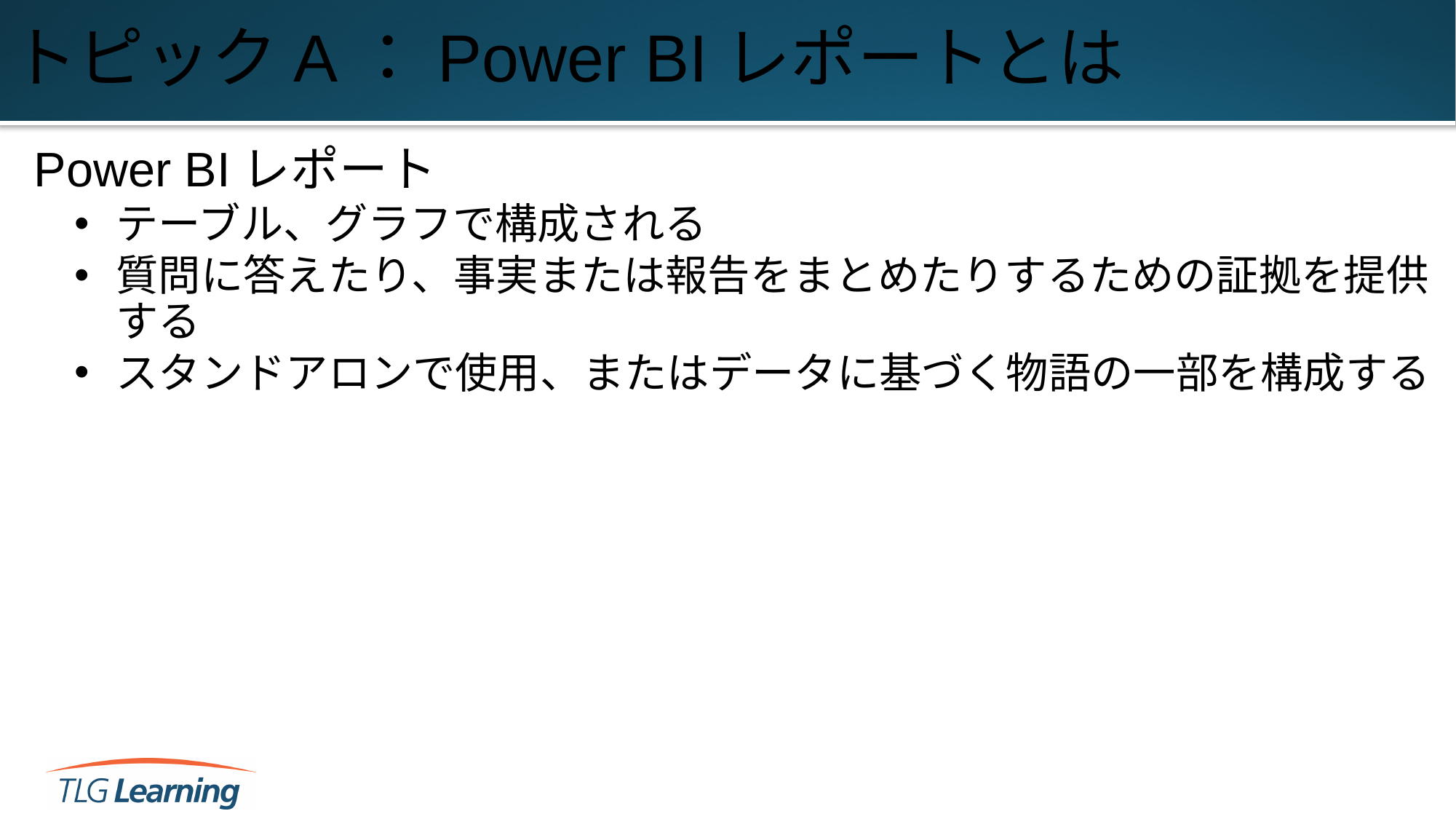

# トピックA：Power BIレポートとは
Power BIレポート
テーブル、グラフで構成される
質問に答えたり、事実または報告をまとめたりするための証拠を提供する
スタンドアロンで使用、またはデータに基づく物語の一部を構成する